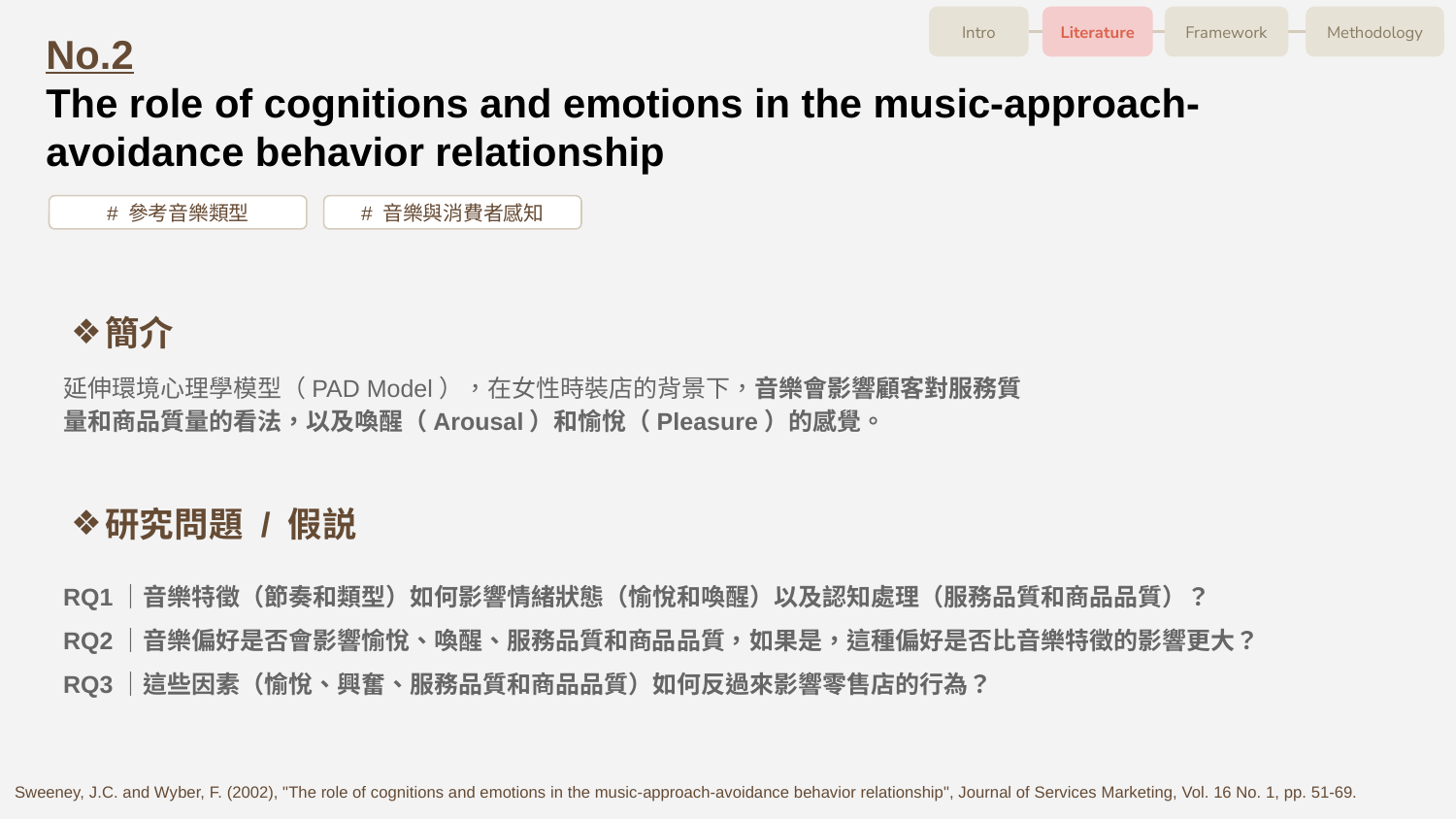

Intro
Literature
Framework
Methodology
No.2
The role of cognitions and emotions in the music-approach-avoidance behavior relationship
# 參考音樂類型
# 音樂與消費者感知
# 簡介
延伸環境心理學模型（PAD Model），在女性時裝店的背景下，音樂會影響顧客對服務質量和商品質量的看法，以及喚醒（Arousal）和愉悅（Pleasure）的感覺。
研究問題 / 假説
RQ1｜音樂特徵（節奏和類型）如何影響情緒狀態（愉悅和喚醒）以及認知處理（服務品質和商品品質）？
RQ2｜音樂偏好是否會影響愉悅、喚醒、服務品質和商品品質，如果是，這種偏好是否比音樂特徵的影響更大？
RQ3｜這些因素（愉悅、興奮、服務品質和商品品質）如何反過來影響零售店的行為？
Sweeney, J.C. and Wyber, F. (2002), "The role of cognitions and emotions in the music‐approach‐avoidance behavior relationship", Journal of Services Marketing, Vol. 16 No. 1, pp. 51-69.